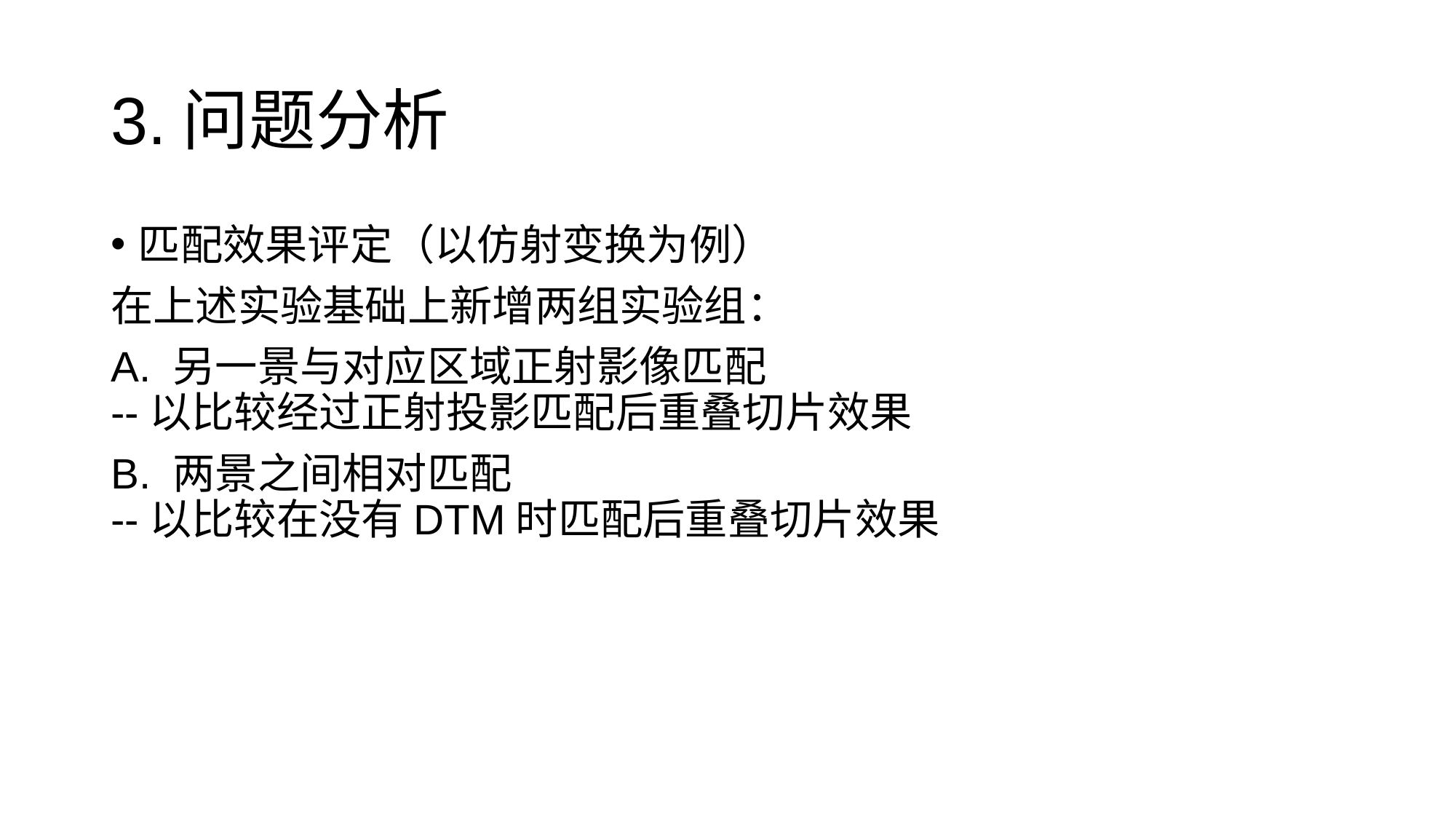

# 3.问题分析
匹配效果评定（以仿射变换为例）
在上述实验基础上新增两组实验组：
A. 另一景与对应区域正射影像匹配
--以比较经过正射投影匹配后重叠切片效果
B. 两景之间相对匹配
--以比较在没有DTM时匹配后重叠切片效果